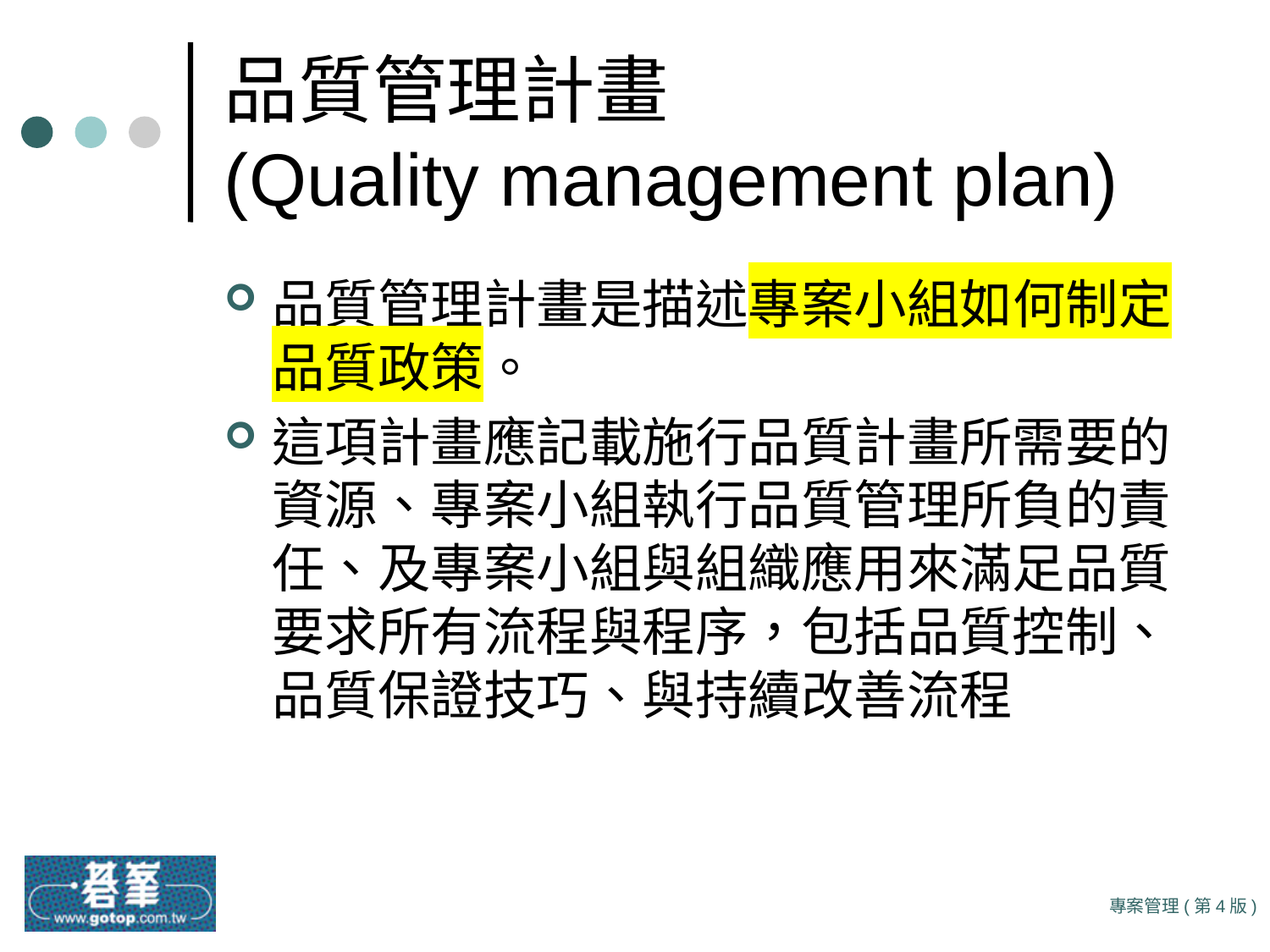

# 品質管理計畫 (Quality management plan)
品質管理計畫是描述專案小組如何制定品質政策。
這項計畫應記載施行品質計畫所需要的資源、專案小組執行品質管理所負的責任、及專案小組與組織應用來滿足品質要求所有流程與程序，包括品質控制、品質保證技巧、與持續改善流程
專案管理(第4版)